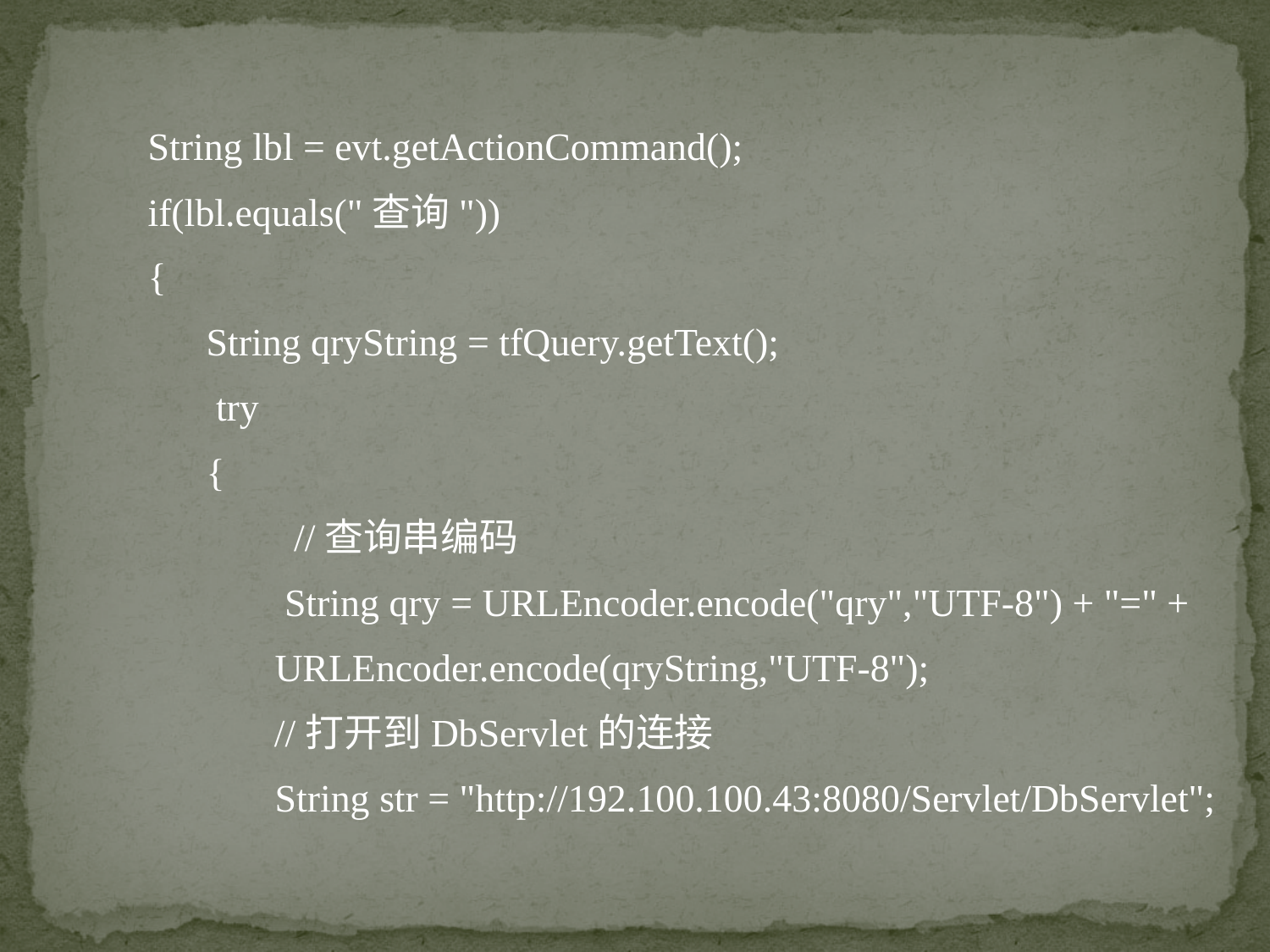

String lbl = evt.getActionCommand();
if(lbl.equals("查询"))
{
      String qryString = tfQuery.getText();
       try
      {
               //查询串编码
	 String qry = URLEncoder.encode("qry","UTF-8") + "=" +
	URLEncoder.encode(qryString,"UTF-8");
             //打开到DbServlet的连接
	String str = "http://192.100.100.43:8080/Servlet/DbServlet";